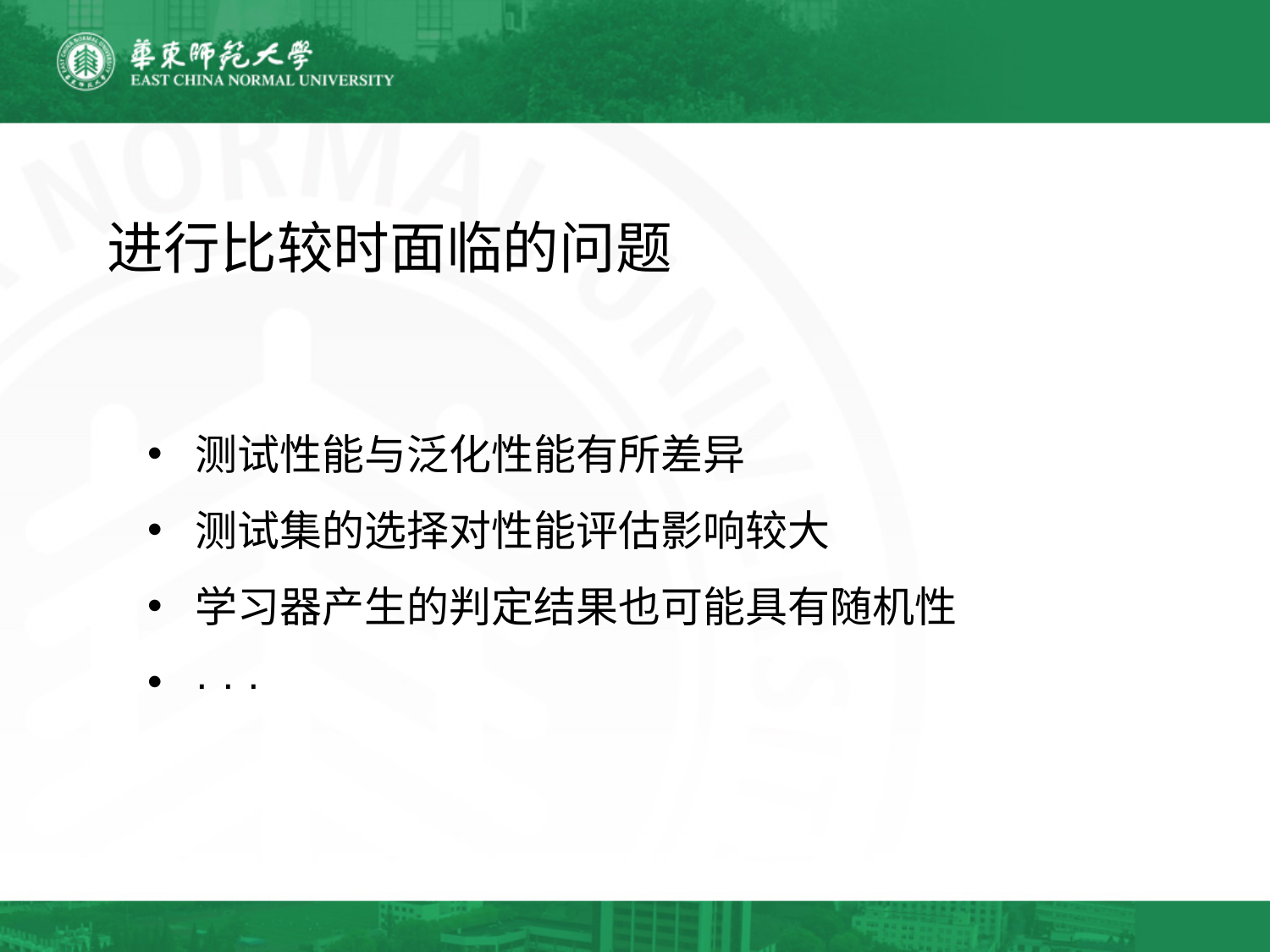

进行比较时面临的问题
测试性能与泛化性能有所差异
测试集的选择对性能评估影响较大
学习器产生的判定结果也可能具有随机性
· · ·